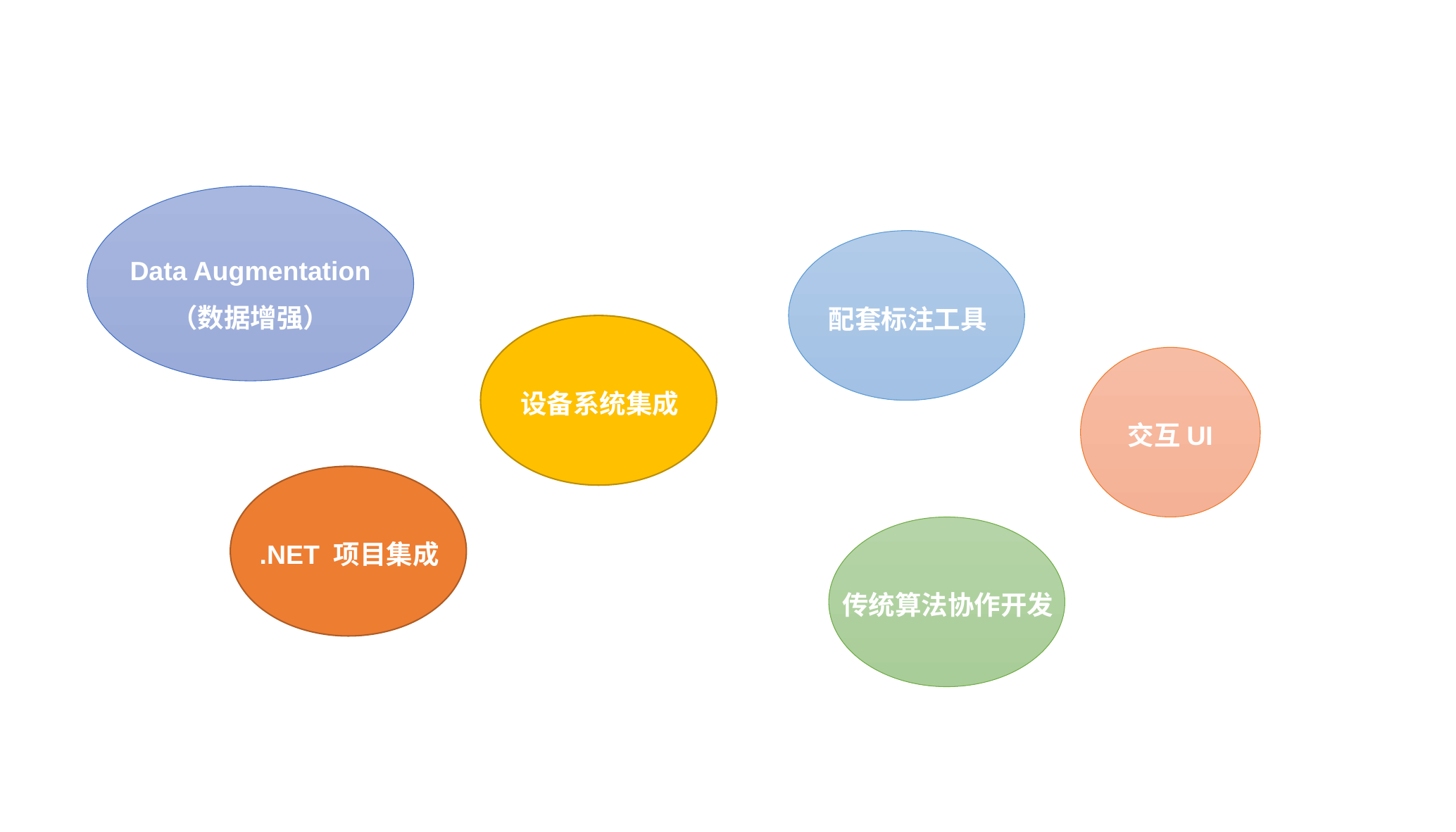

Data Augmentation
（数据增强）
配套标注工具

设备系统集成
交互UI

.NET 项目集成

传统算法协作开发